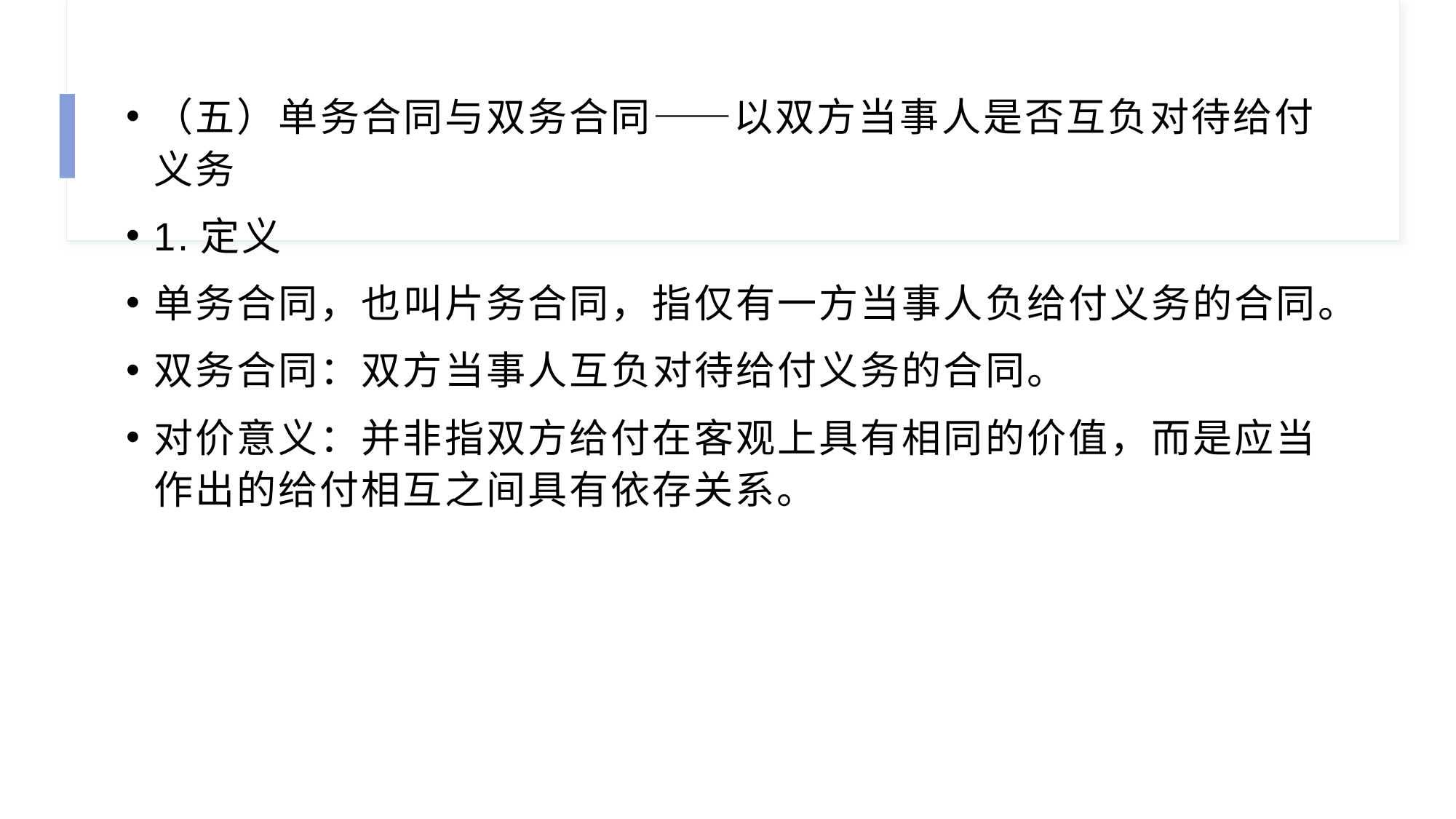

（五）单务合同与双务合同——以双方当事人是否互负对待给付义务
1.定义
单务合同，也叫片务合同，指仅有一方当事人负给付义务的合同。
双务合同：双方当事人互负对待给付义务的合同。
对价意义：并非指双方给付在客观上具有相同的价值，而是应当作出的给付相互之间具有依存关系。